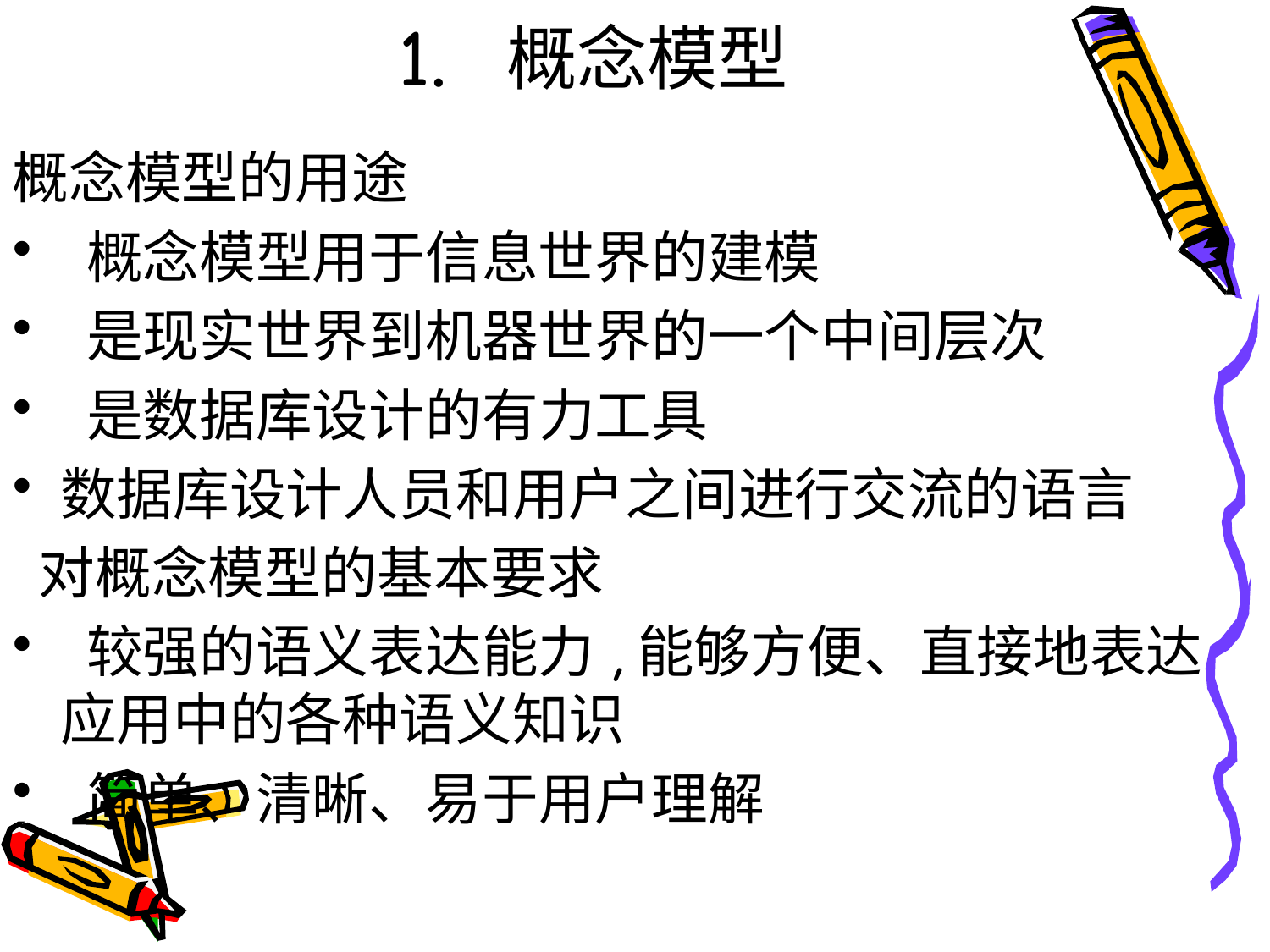

# 1.  概念模型
概念模型的用途
 概念模型用于信息世界的建模
 是现实世界到机器世界的一个中间层次
 是数据库设计的有力工具
数据库设计人员和用户之间进行交流的语言
 对概念模型的基本要求
 较强的语义表达能力,能够方便、直接地表达应用中的各种语义知识
 简单、清晰、易于用户理解